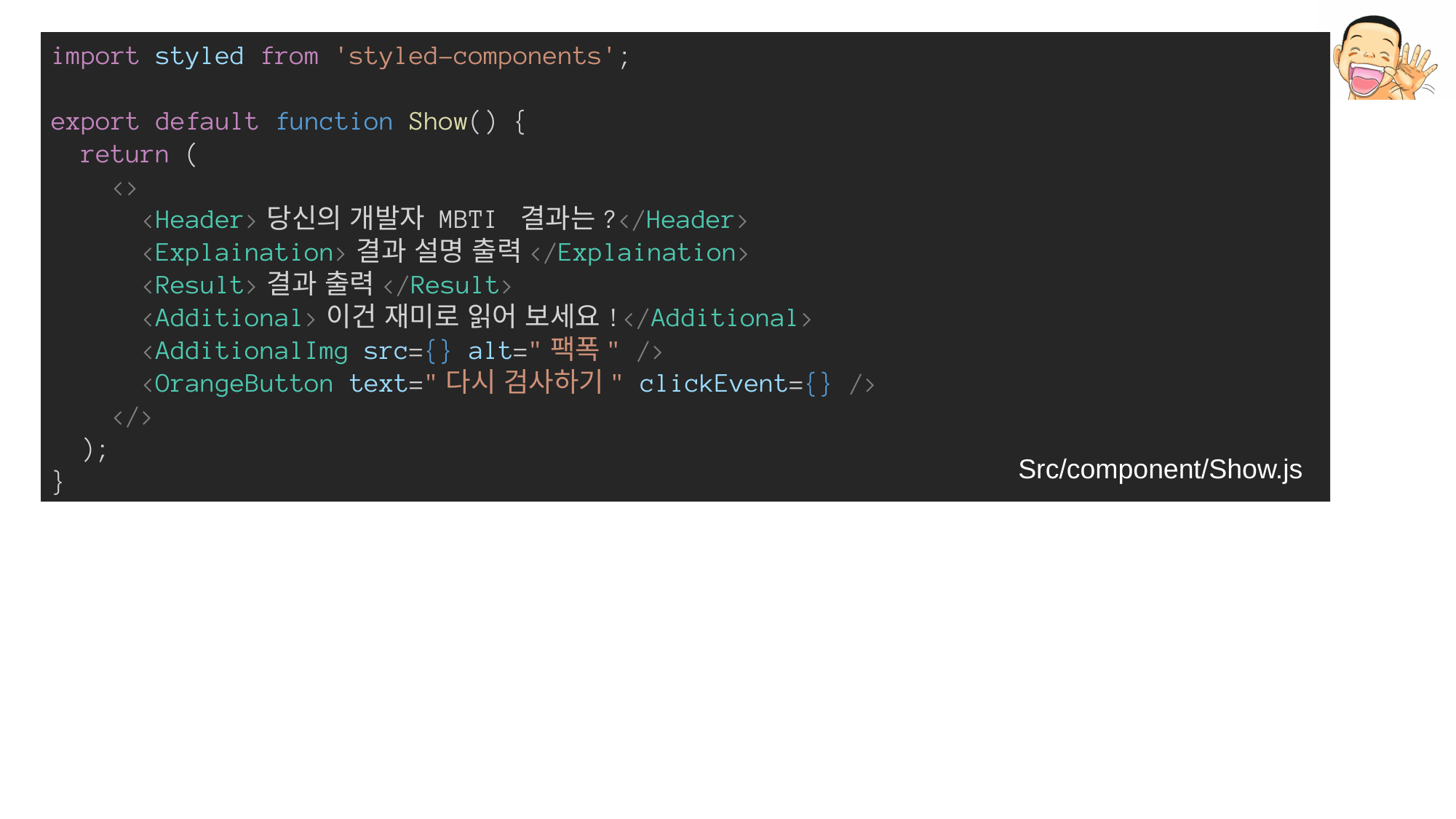

import styled from 'styled-components';

export default function Show() {
  return (
    <>
      <Header>당신의 개발자 MBTI 결과는?</Header>
      <Explaination>결과 설명 출력</Explaination>
      <Result>결과 출력</Result>
      <Additional>이건 재미로 읽어 보세요!</Additional>
      <AdditionalImg src={} alt="팩폭" />
      <OrangeButton text="다시 검사하기" clickEvent={} />
    </>
  );
}
Src/component/Show.js